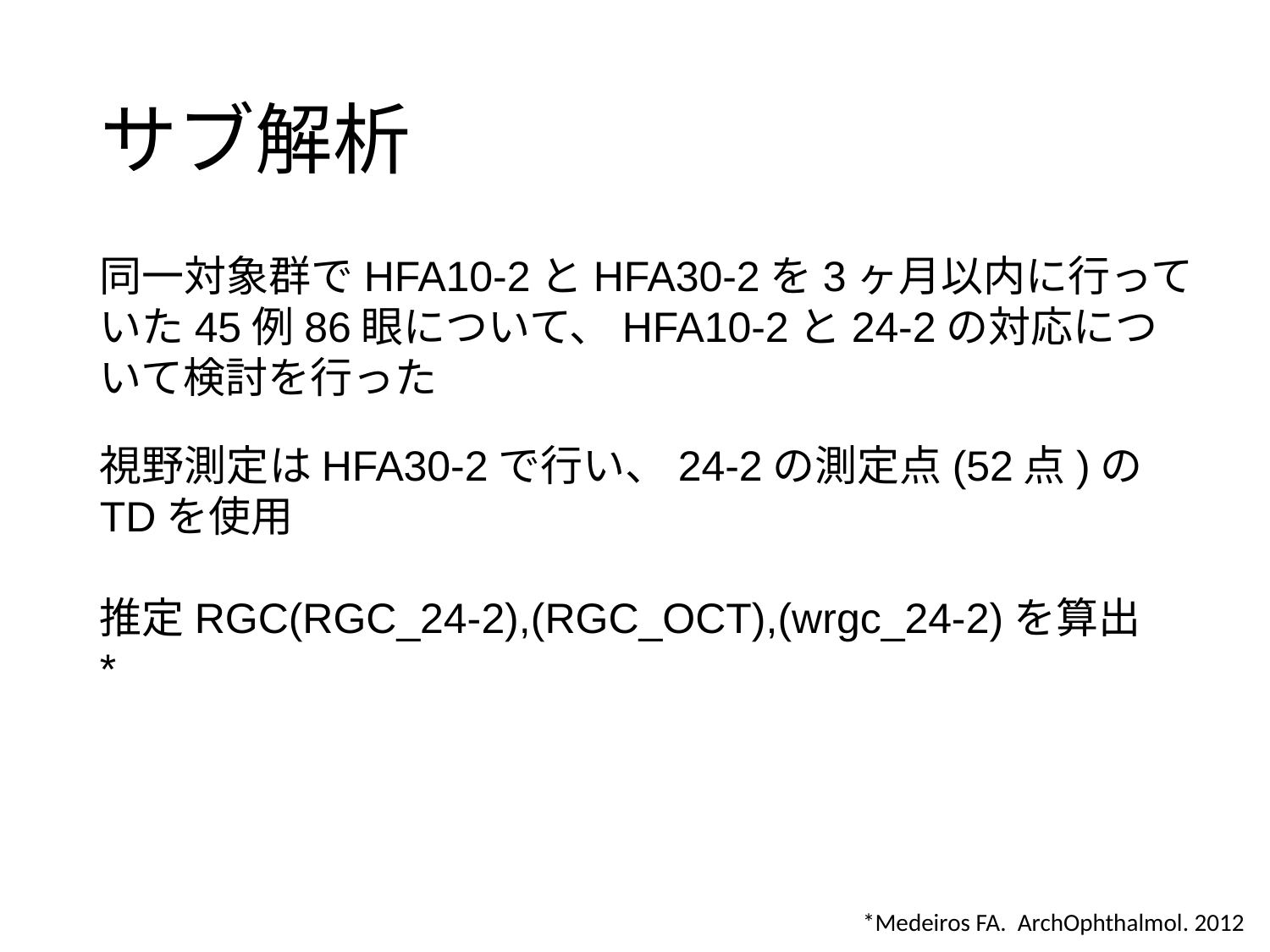

# サブ解析
同一対象群でHFA10-2とHFA30-2を3ヶ月以内に行っていた45例86眼について、HFA10-2と24-2の対応について検討を行った
視野測定はHFA30-2で行い、24-2の測定点(52点)のTDを使用

推定RGC(RGC_24-2),(RGC_OCT),(wrgc_24-2)を算出*
*Medeiros FA.  ArchOphthalmol. 2012